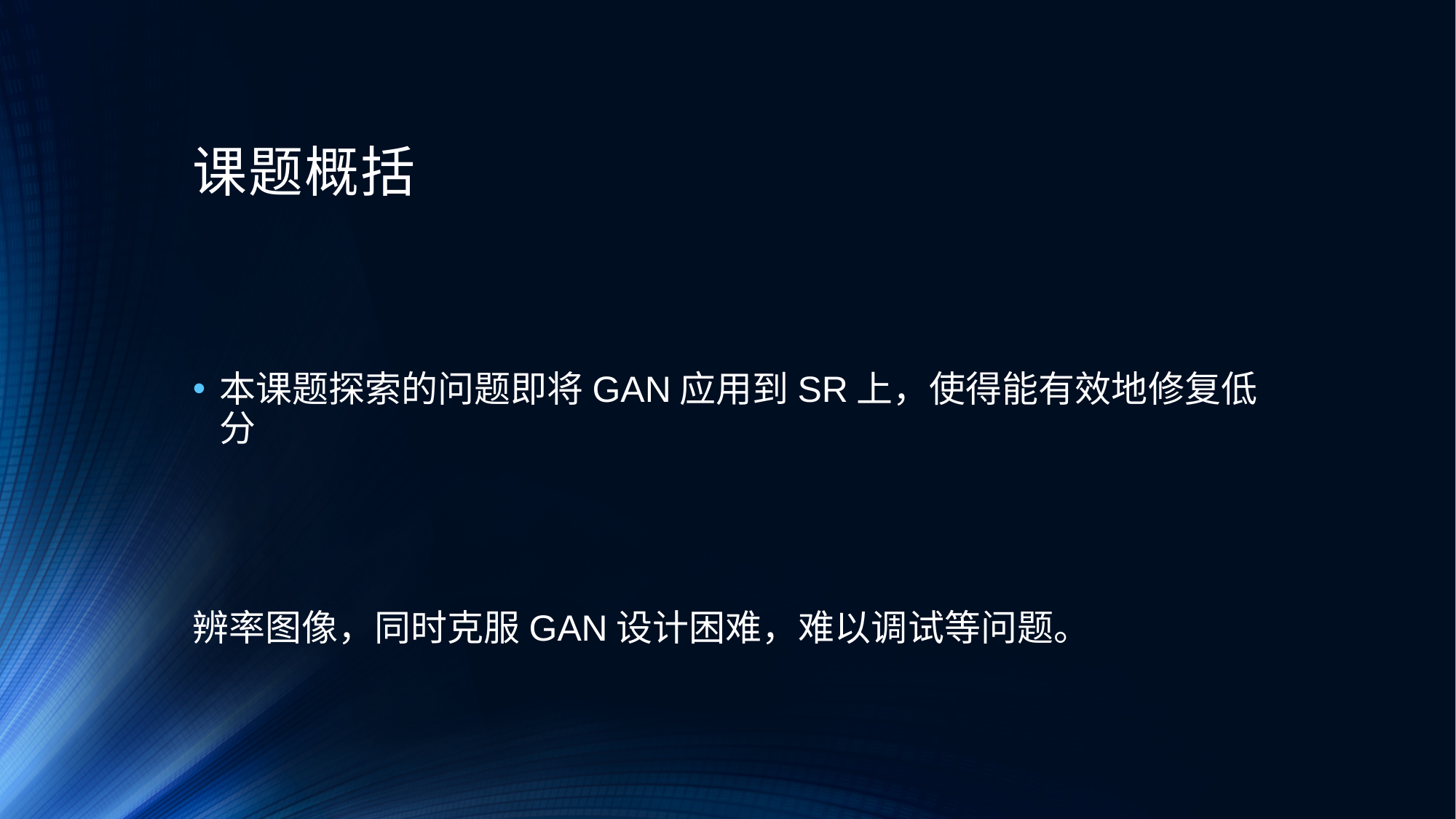

# 课题概括

本课题探索的问题即将GAN应用到SR上，使得能有效地修复低分

辨率图像，同时克服GAN设计困难，难以调试等问题。